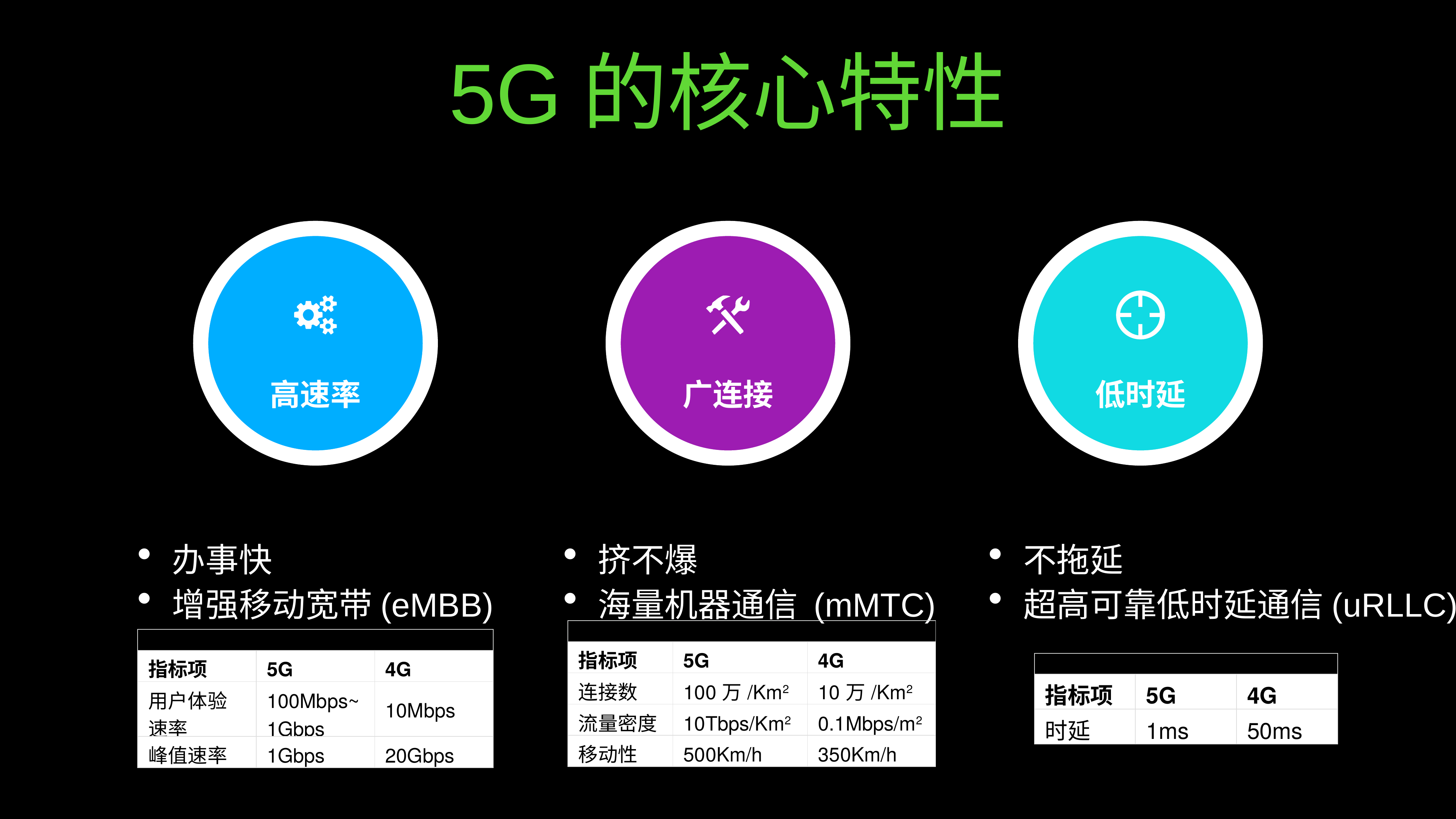

# 5G的核心特性

高速率
广连接
低时延
办事快
增强移动宽带(eMBB)
挤不爆
海量机器通信 (mMTC)
不拖延
超高可靠低时延通信(uRLLC)
| Table 1-2 |  |  |
| --- | --- | --- |
| 指标项 | 5G | 4G |
| 连接数 | 100万/Km2 | 10万/Km2 |
| 流量密度 | 10Tbps/Km2 | 0.1Mbps/m2 |
| 移动性 | 500Km/h | 350Km/h |
| Table 1 |  |  |
| --- | --- | --- |
| 指标项 | 5G | 4G |
| 用户体验速率 | 100Mbps~1Gbps | 10Mbps |
| 峰值速率 | 1Gbps | 20Gbps |
| Table 1-1 |  |  |
| --- | --- | --- |
| 指标项 | 5G | 4G |
| 时延 | 1ms | 50ms |